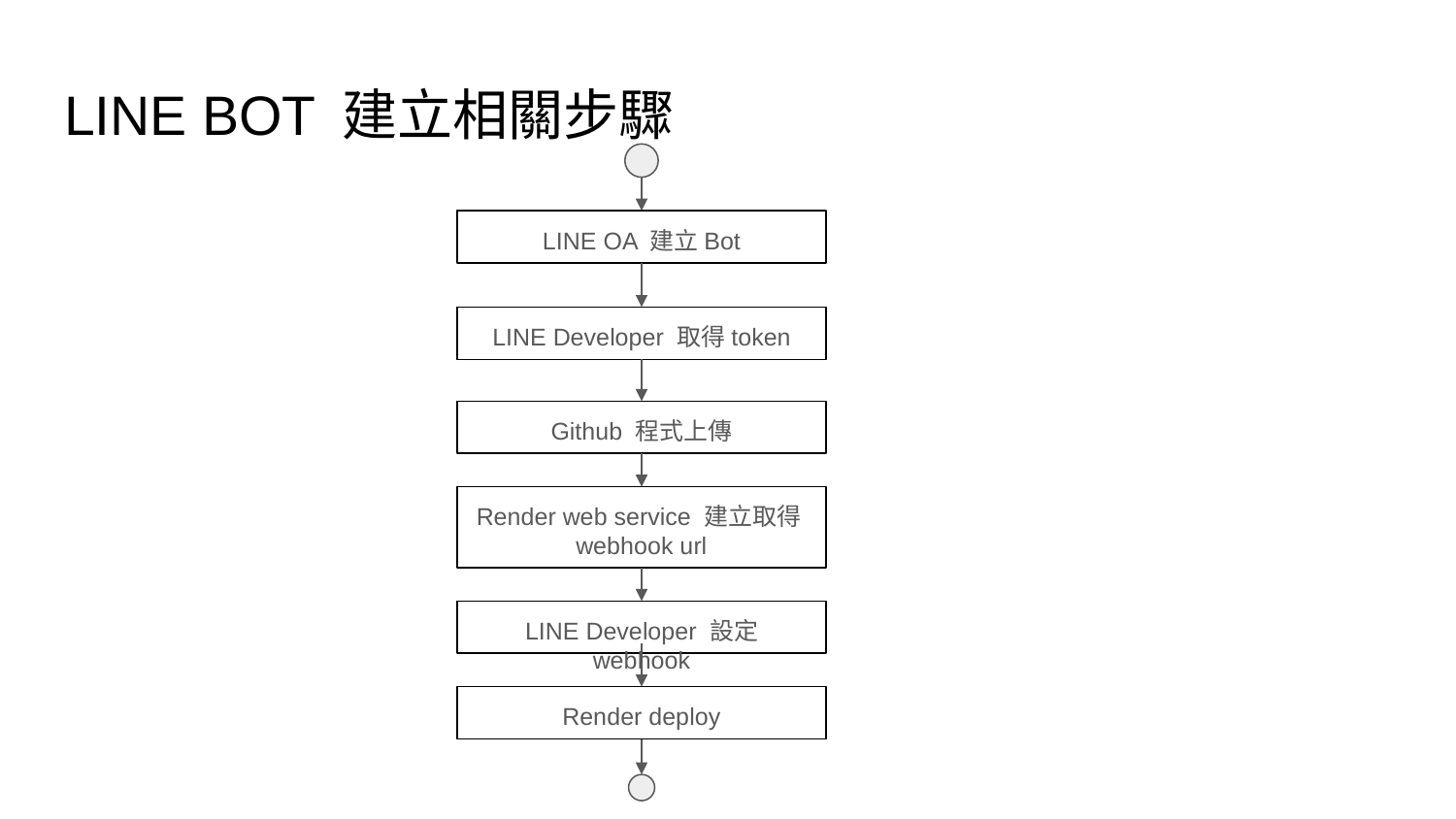

# LINE BOT 建立相關步驟

LINE OA 建立Bot
LINE Developer 取得token
Github 程式上傳
Render web service 建立取得webhook url
LINE Developer 設定 webhook
Render deploy